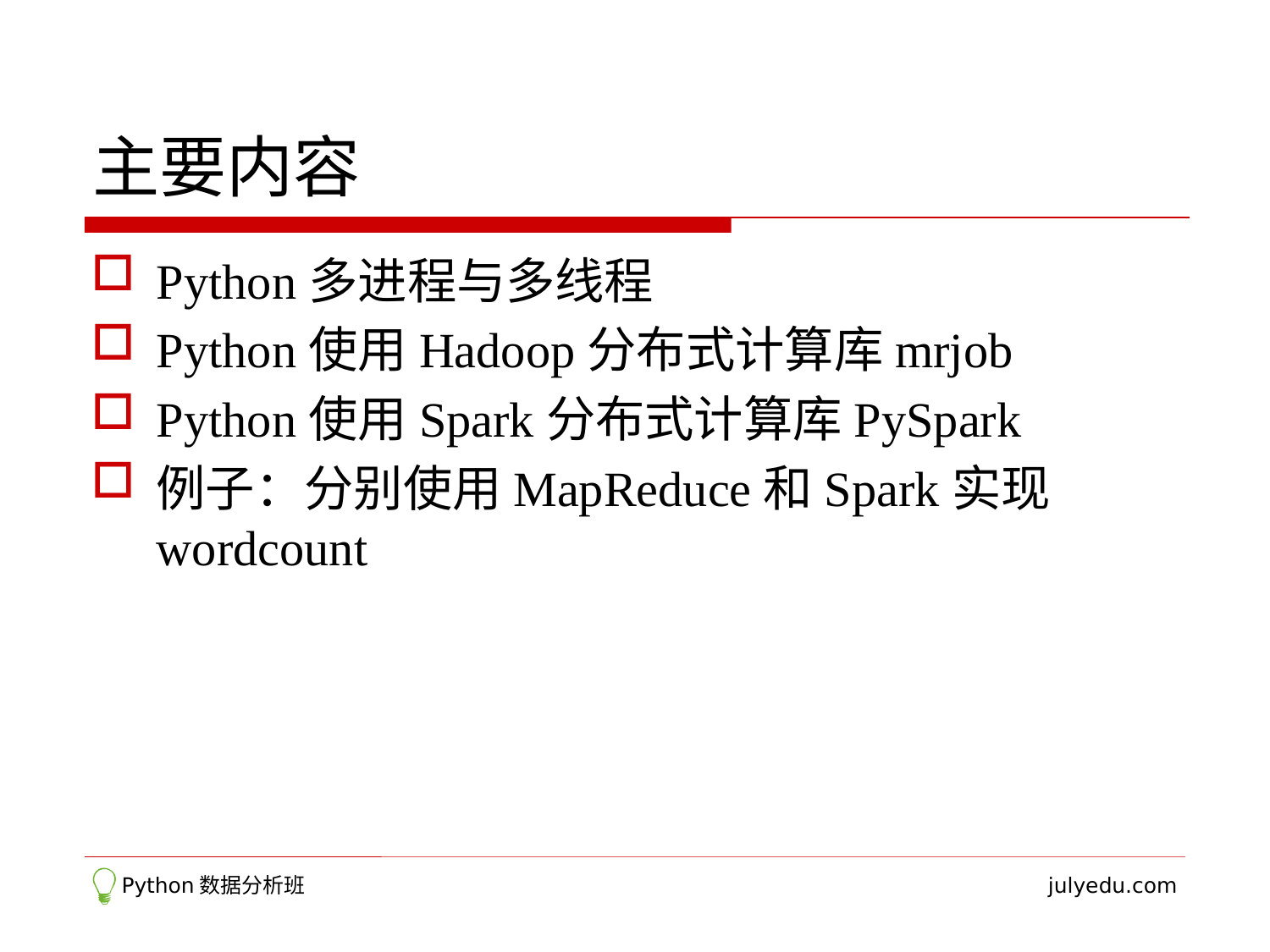

# 主要内容
Python多进程与多线程
Python使用Hadoop分布式计算库mrjob
Python使用Spark分布式计算库PySpark
例子：分别使用MapReduce和Spark实现wordcount
     Python数据分析班
julyedu.com